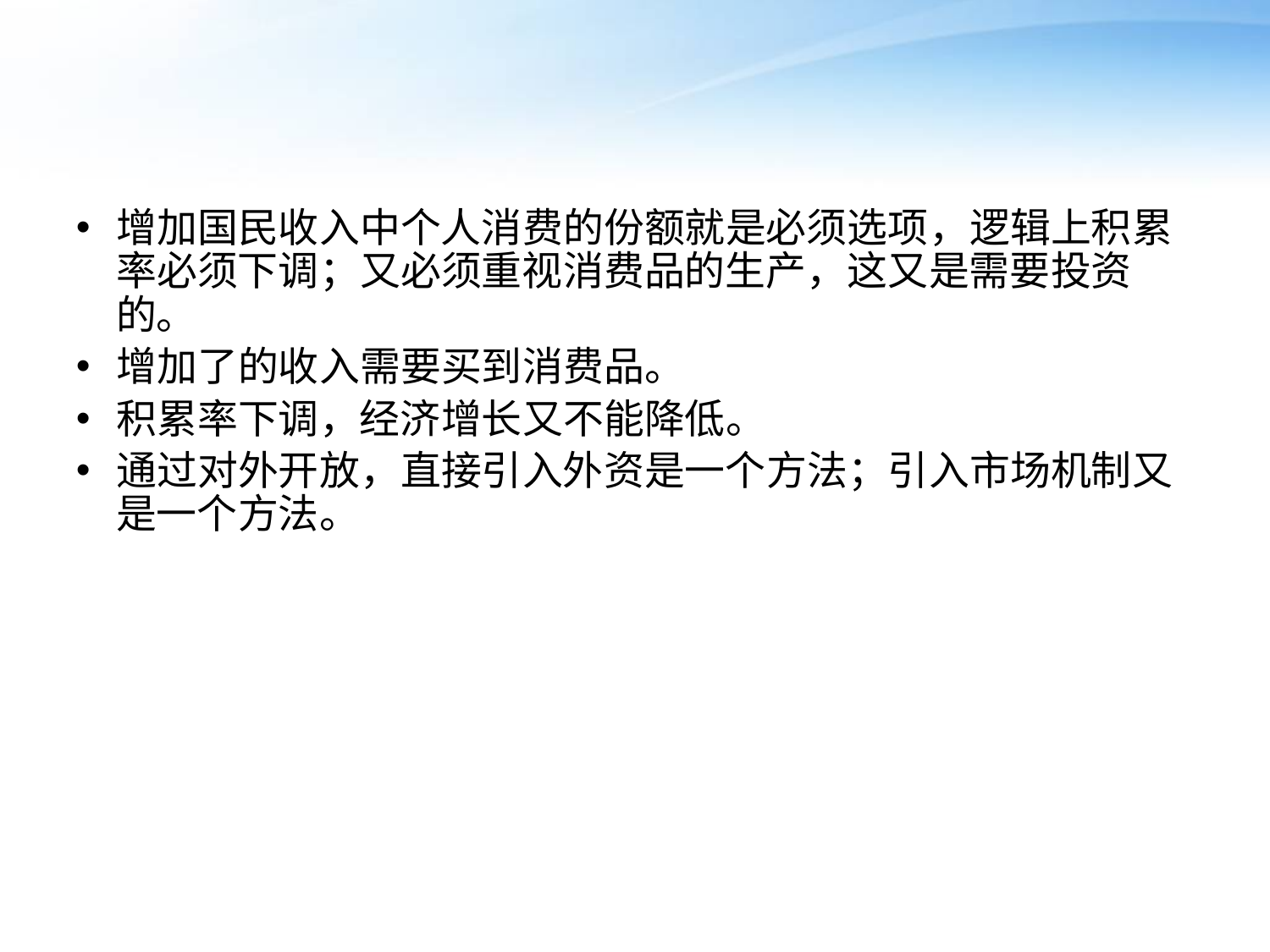

#
增加国民收入中个人消费的份额就是必须选项，逻辑上积累率必须下调；又必须重视消费品的生产，这又是需要投资的。
增加了的收入需要买到消费品。
积累率下调，经济增长又不能降低。
通过对外开放，直接引入外资是一个方法；引入市场机制又是一个方法。